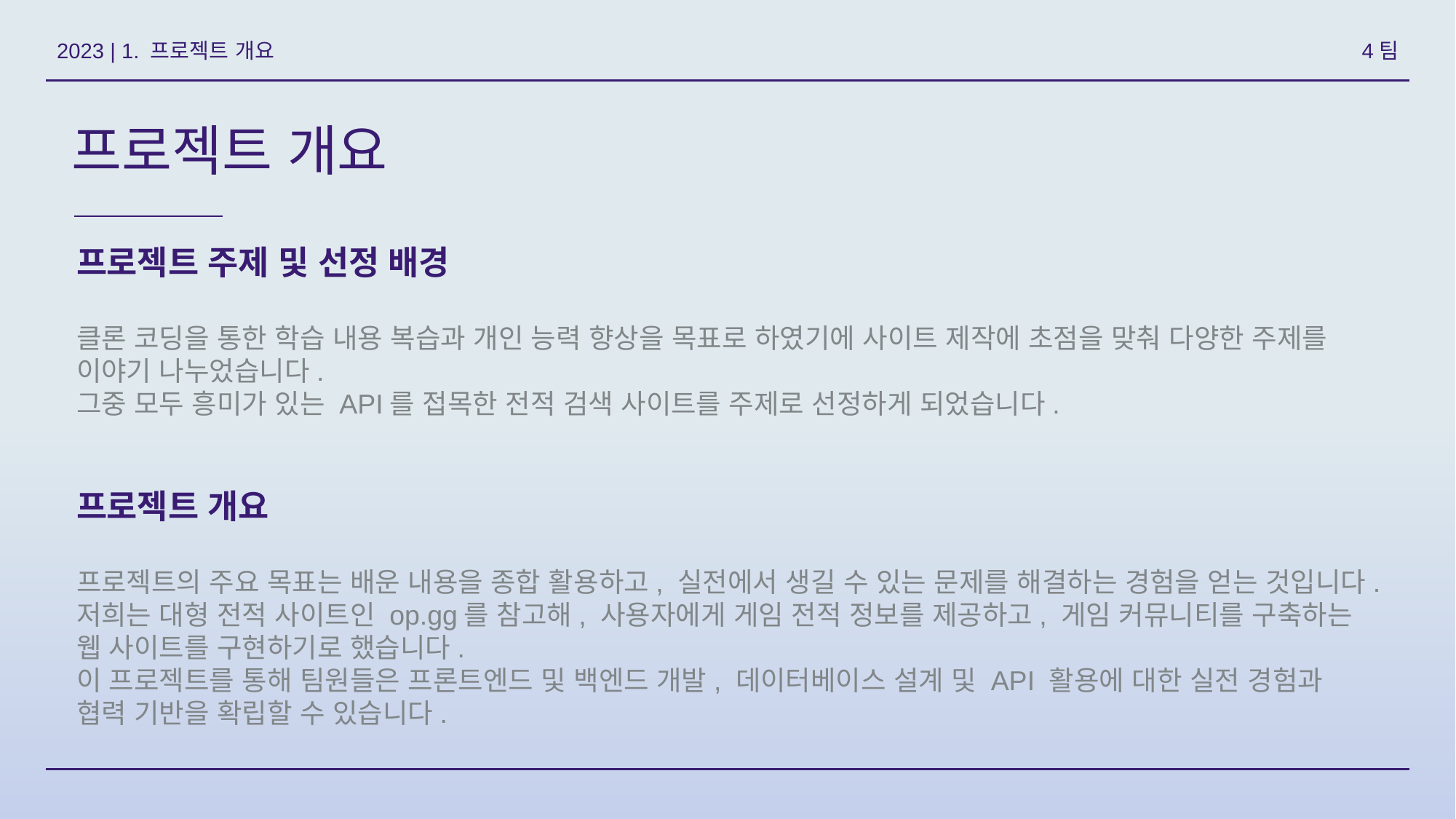

4팀
2023 | 1. 프로젝트 개요
프로젝트 개요
프로젝트 주제 및 선정 배경

클론 코딩을 통한 학습 내용 복습과 개인 능력 향상을 목표로 하였기에 사이트 제작에 초점을 맞춰 다양한 주제를
이야기 나누었습니다.
그중 모두 흥미가 있는 API를 접목한 전적 검색 사이트를 주제로 선정하게 되었습니다.

프로젝트 개요

프로젝트의 주요 목표는 배운 내용을 종합 활용하고, 실전에서 생길 수 있는 문제를 해결하는 경험을 얻는 것입니다. 저희는 대형 전적 사이트인 op.gg를 참고해, 사용자에게 게임 전적 정보를 제공하고, 게임 커뮤니티를 구축하는 웹 사이트를 구현하기로 했습니다.
이 프로젝트를 통해 팀원들은 프론트엔드 및 백엔드 개발, 데이터베이스 설계 및 API 활용에 대한 실전 경험과 협력 기반을 확립할 수 있습니다.